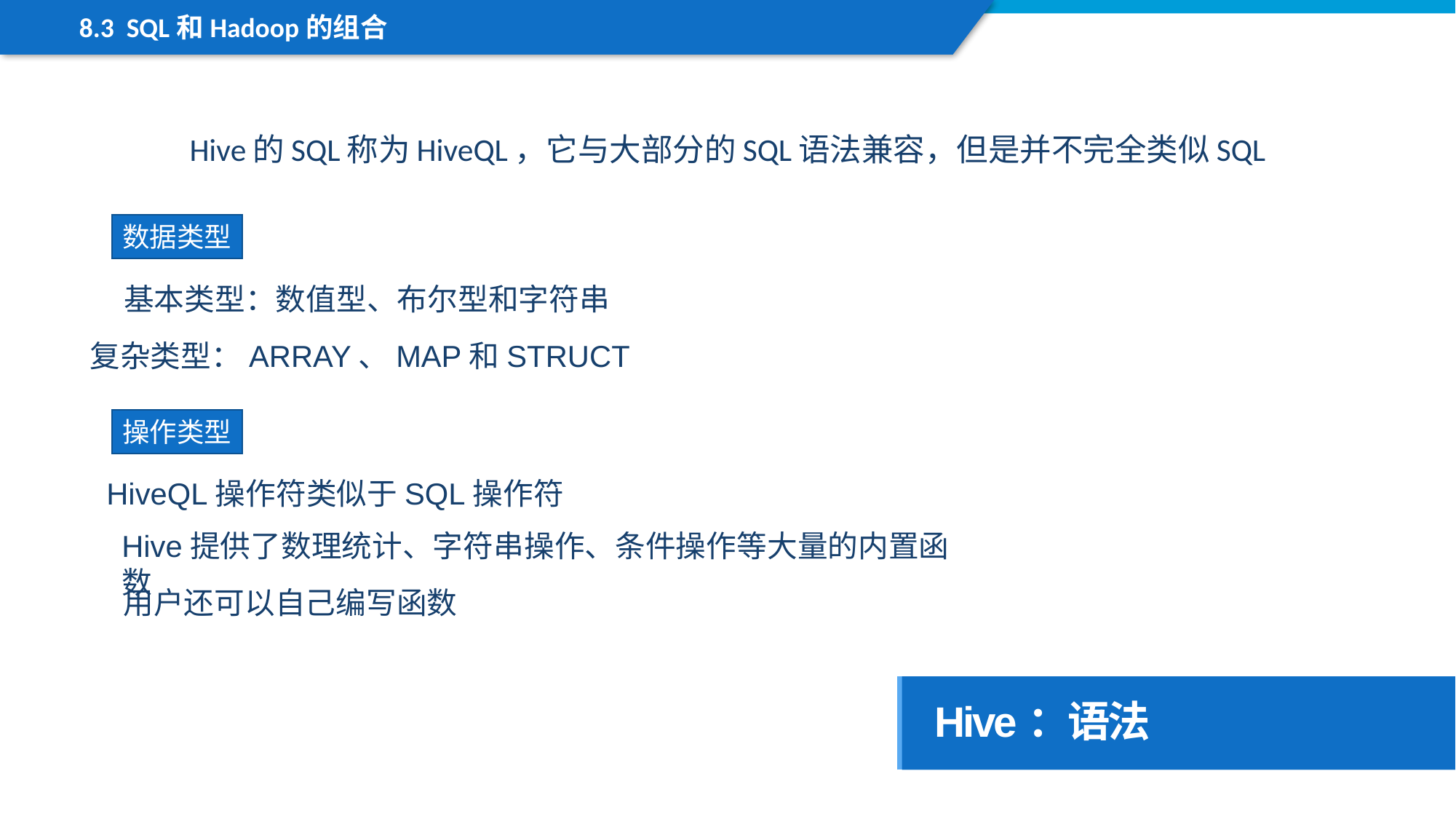

8.3  SQL和Hadoop的组合
Hive的SQL称为HiveQL，它与大部分的SQL语法兼容，但是并不完全类似SQL

数据类型
基本类型：数值型、布尔型和字符串
复杂类型：ARRAY、MAP和STRUCT
操作类型
HiveQL操作符类似于SQL操作符
Hive提供了数理统计、字符串操作、条件操作等大量的内置函数
用户还可以自己编写函数
Hive：语法